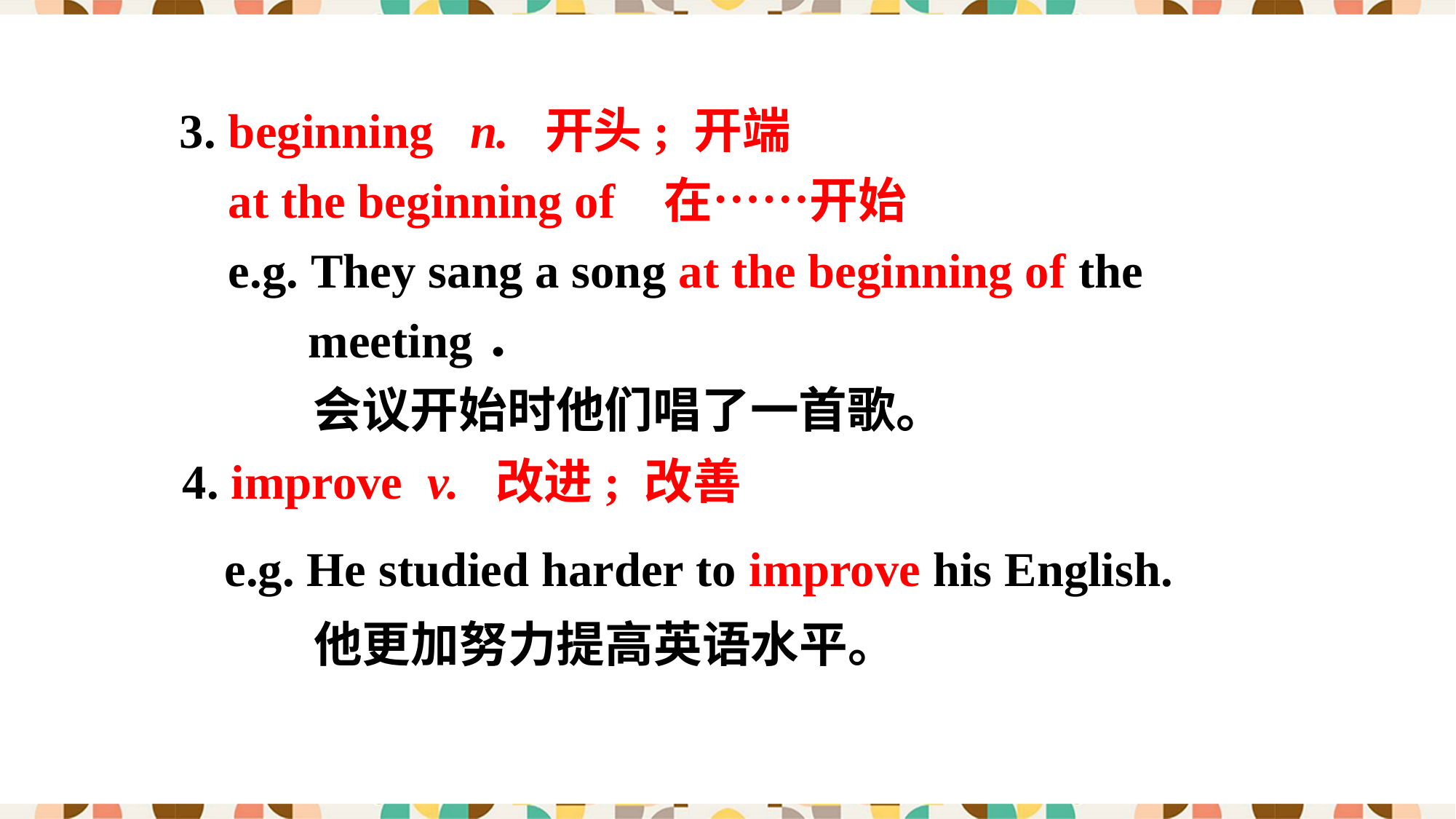

3. beginning   n.  开头; 开端
    at the beginning of   在……开始
    e.g. They sang a song at the beginning of the meeting．
           会议开始时他们唱了一首歌。
4. improve  v.  改进; 改善
e.g. He studied harder to improve his English.
       他更加努力提高英语水平。